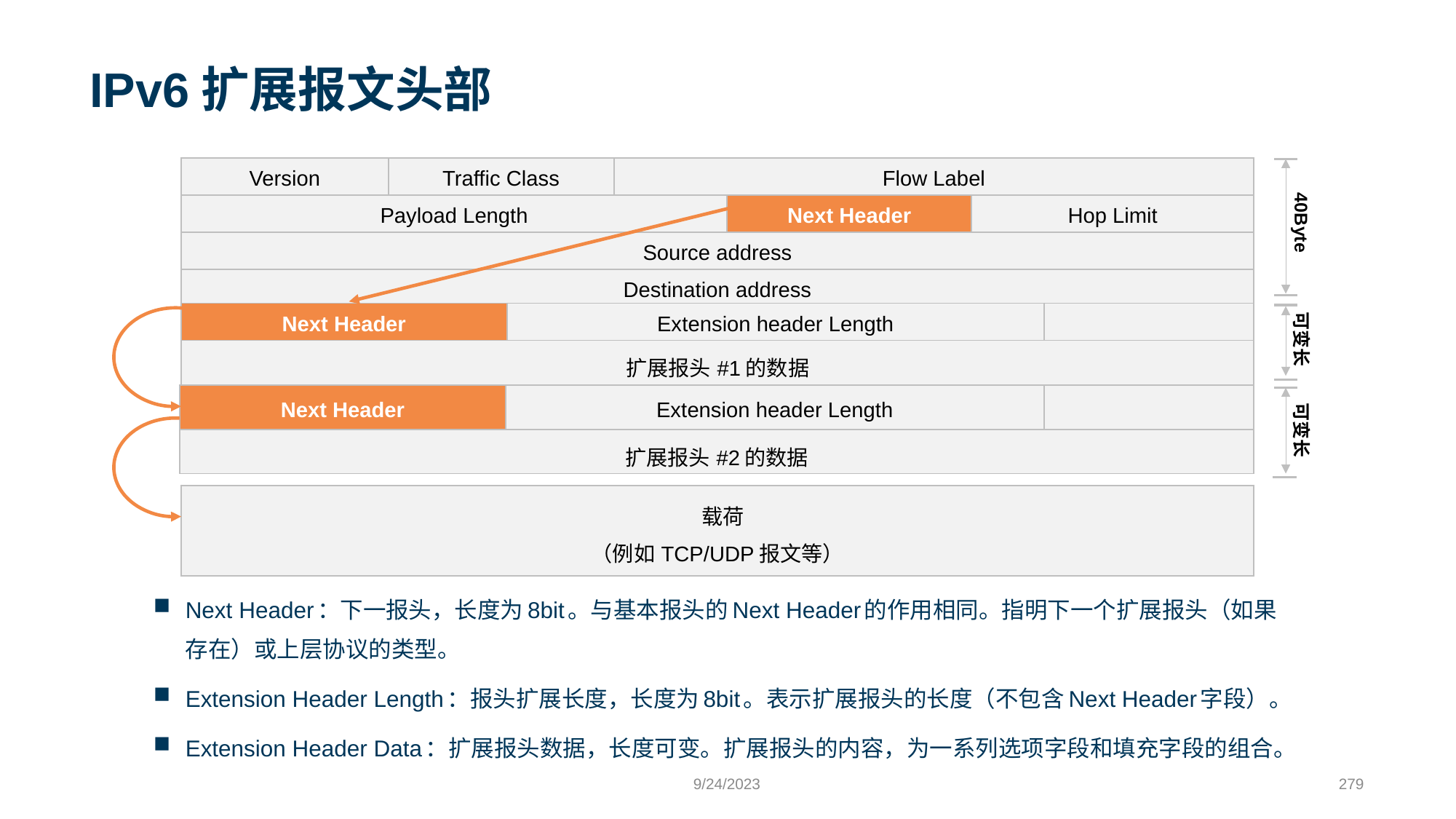

# IPv6扩展报文头部
| Version | Traffic Class | Flow Label |  |  |
| --- | --- | --- | --- | --- |
| Payload Length |  |  | Next Header | Hop Limit |
| Source address |  |  |  |  |
| Destination address |  |  |  |  |
40Byte
| Next Header | Extension header Length |  |
| --- | --- | --- |
| 扩展报头#1的数据 |  |  |

可变长
| Next Header | Extension header Length |  |
| --- | --- | --- |
| 扩展报头#2的数据 |  |  |
可变长

| 载荷 （例如TCP/UDP报文等） |
| --- |
Next Header：下一报头，长度为8bit。与基本报头的Next Header的作用相同。指明下一个扩展报头（如果存在）或上层协议的类型。
Extension Header Length：报头扩展长度，长度为8bit。表示扩展报头的长度（不包含Next Header字段）。
Extension Header Data：扩展报头数据，长度可变。扩展报头的内容，为一系列选项字段和填充字段的组合。

9/24/2023
279